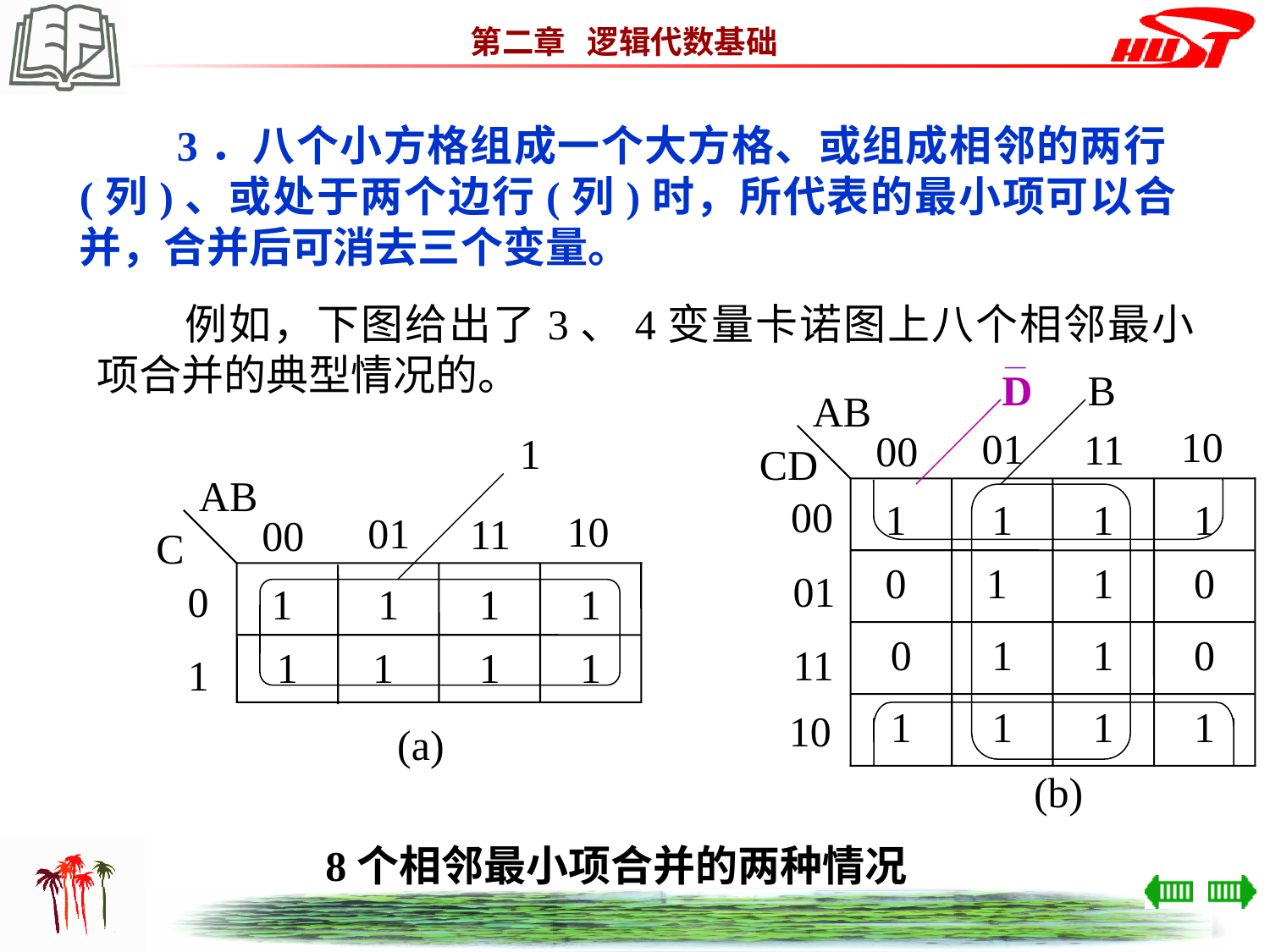

3．八个小方格组成一个大方格、或组成相邻的两行(列)、或处于两个边行(列)时，所代表的最小项可以合并，合并后可消去三个变量。
　　例如，下图给出了3、4变量卡诺图上八个相邻最小项合并的典型情况的。
D

B
AB

10
01
11
00

CD

00

1
1
1
1
0

1
1
0

01
0

1
1
0
11
1

1
1
1
10
(b)

1
AB

10
01
11
00

C

0
1
1
1
1

1

1
1
1
1

(a)
8个相邻最小项合并的两种情况